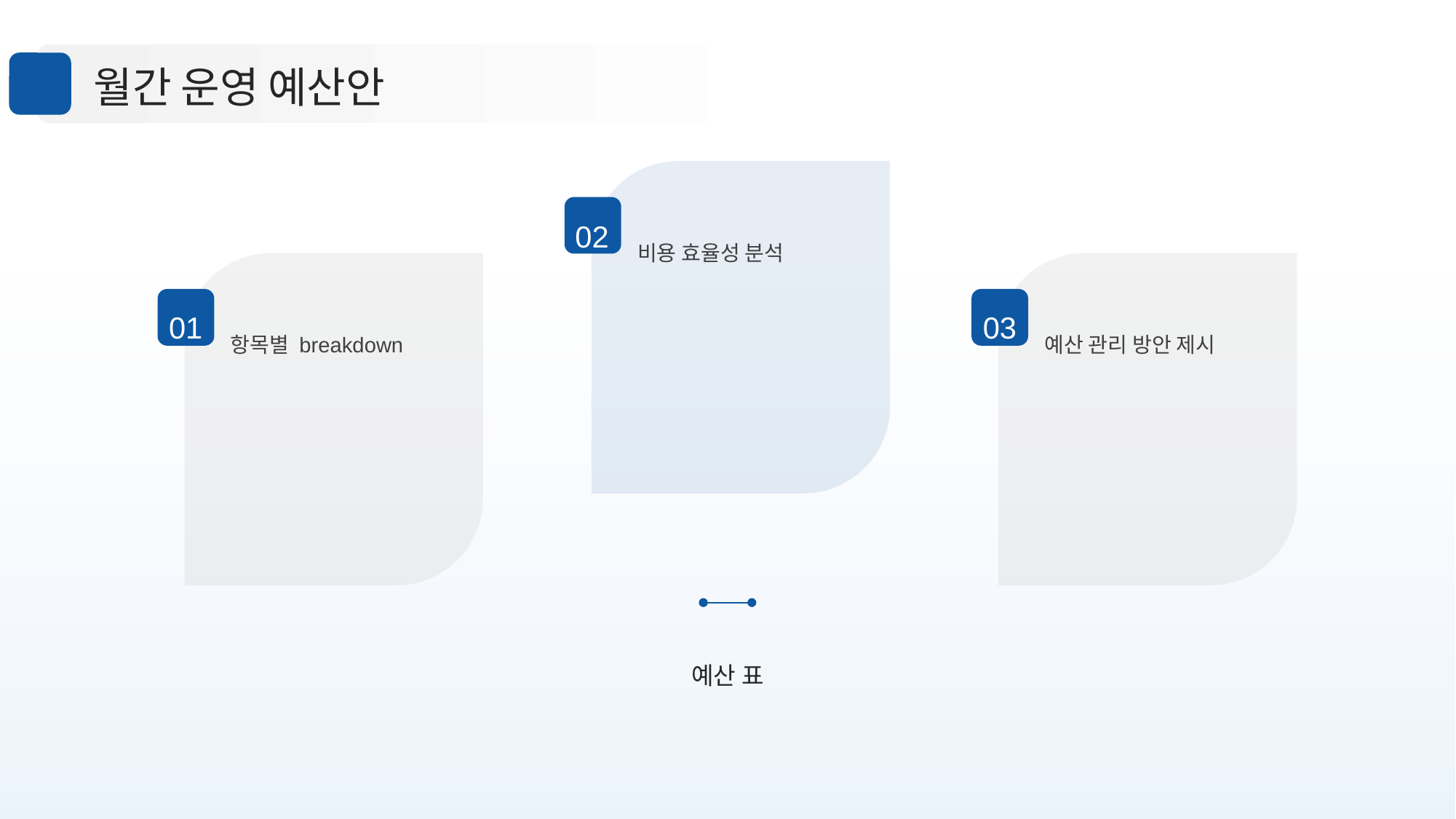

월간 운영 예산안

02
비용 효율성 분석

01
03
항목별 breakdown
예산 관리 방안 제시
예산 표